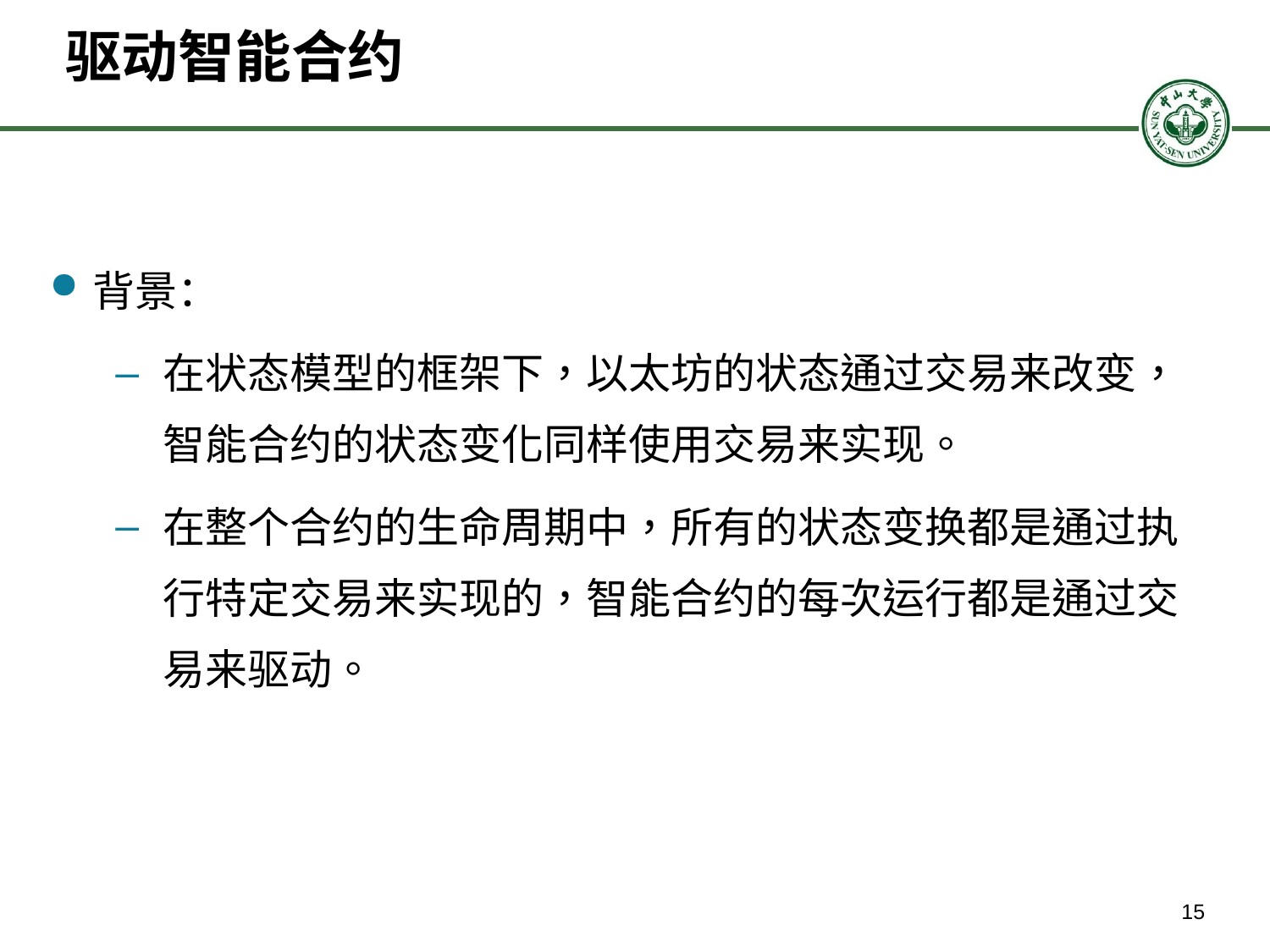

# 驱动智能合约
背景：
在状态模型的框架下，以太坊的状态通过交易来改变，智能合约的状态变化同样使用交易来实现。
在整个合约的生命周期中，所有的状态变换都是通过执行特定交易来实现的，智能合约的每次运行都是通过交易来驱动。